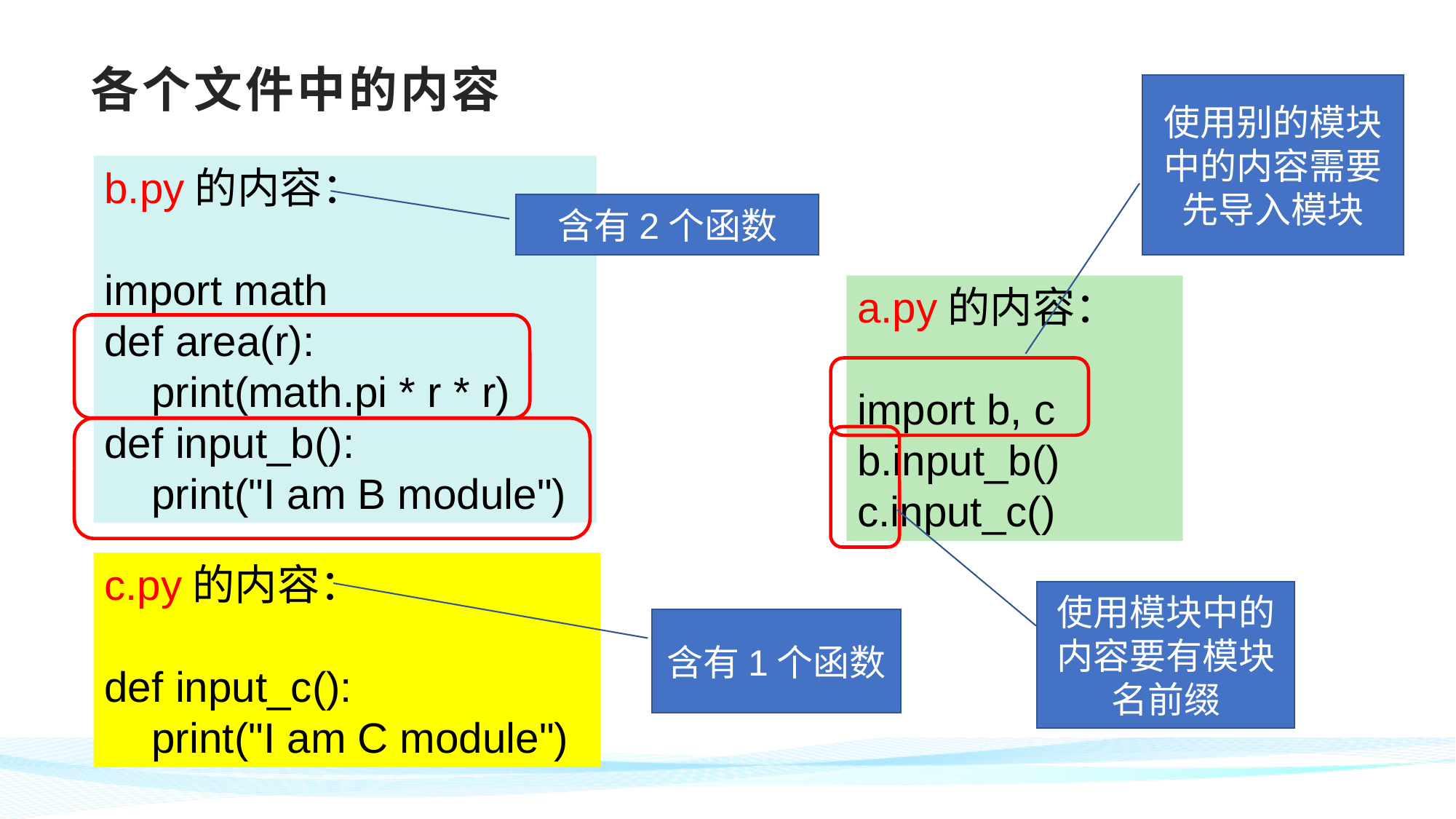

# 各个文件中的内容
使用别的模块中的内容需要先导入模块

b.py的内容：

import math
def area(r):
    print(math.pi * r * r)
def input_b():
    print("I am B module")
含有2个函数

a.py的内容：

import b, c
b.input_b()
c.input_c()

使用模块中的内容要有模块名前缀
c.py的内容：

def input_c():
    print("I am C module")
含有1个函数